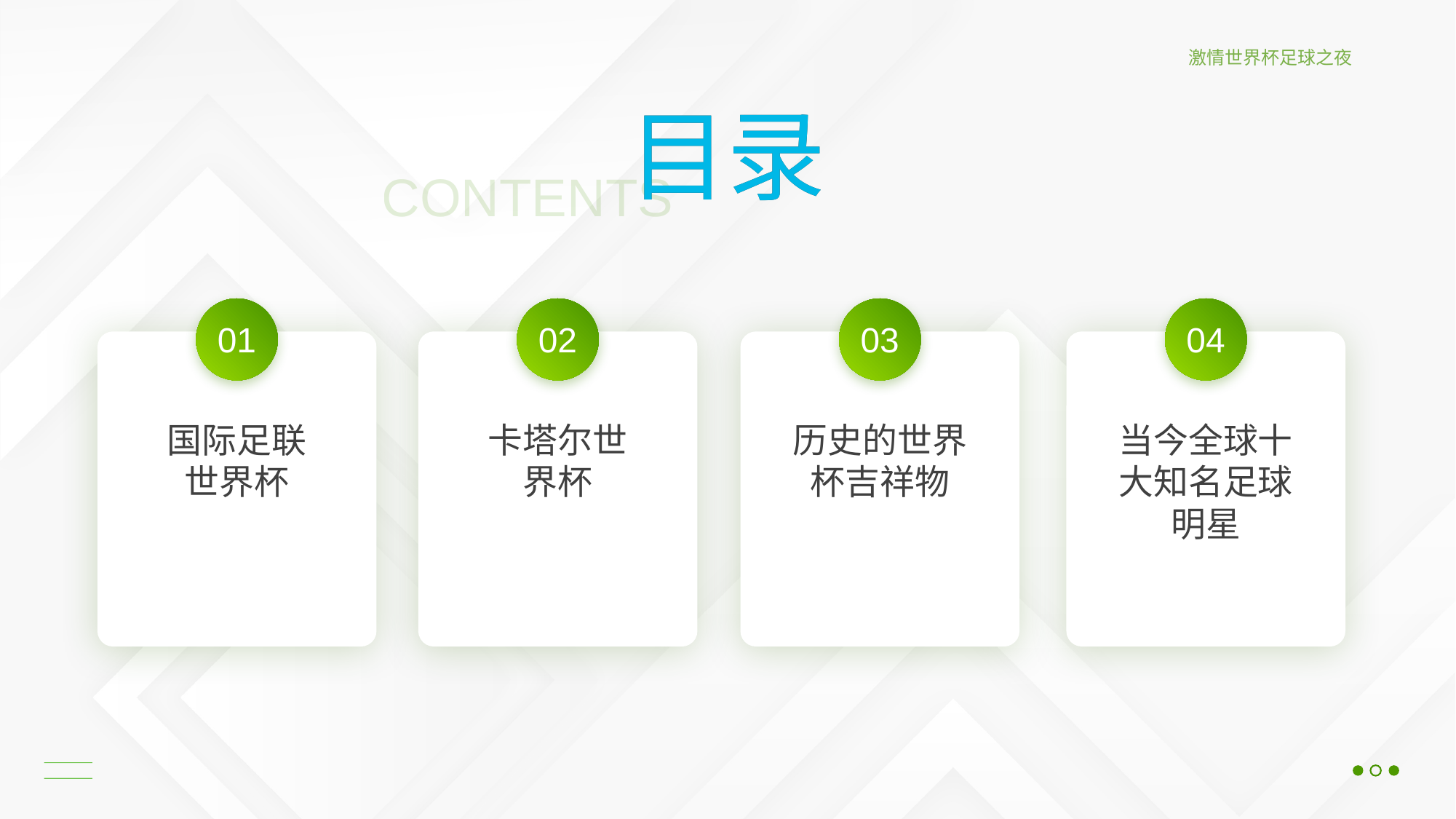

激情世界杯足球之夜
目录
目录
CONTENTS

01
02
03
04

国际足联世界杯
卡塔尔世界杯
历史的世界杯吉祥物
当今全球十大知名足球明星